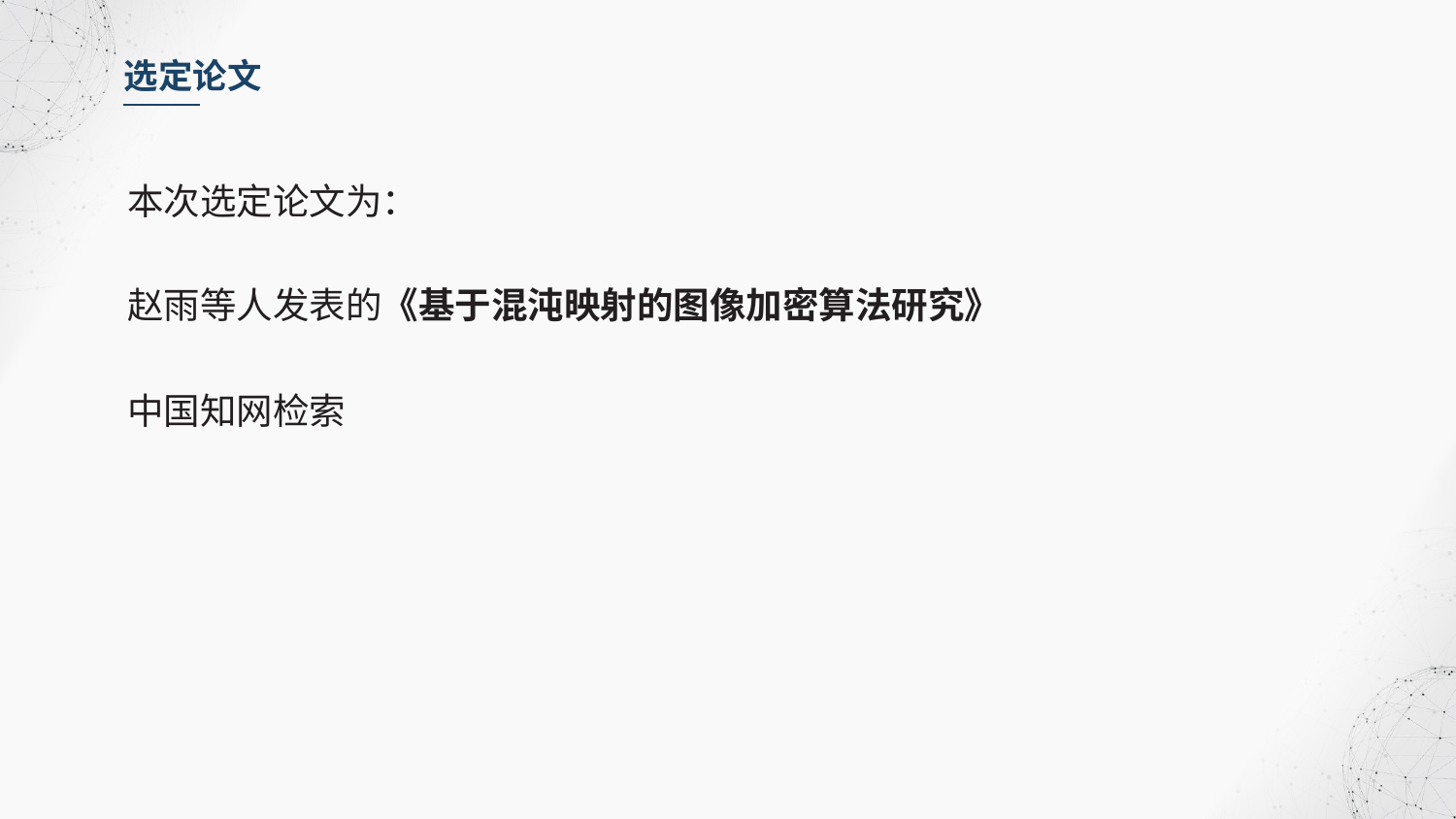

选定论文

本次选定论文为：

赵雨等人发表的《基于混沌映射的图像加密算法研究》

中国知网检索